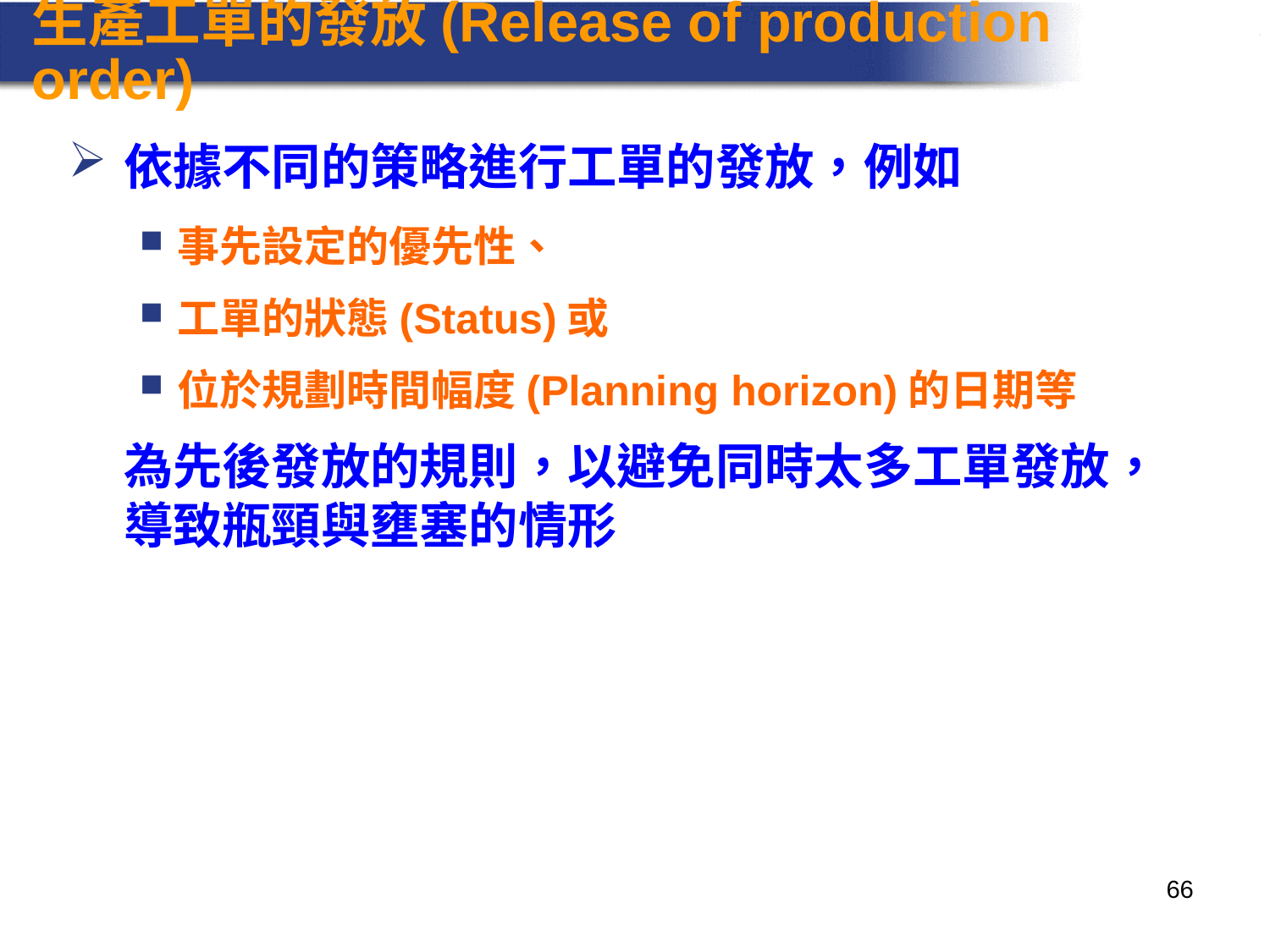

# 生產工單的發放(Release of production order)
依據不同的策略進行工單的發放，例如
事先設定的優先性、
工單的狀態(Status)或
位於規劃時間幅度(Planning horizon)的日期等
	為先後發放的規則，以避免同時太多工單發放，導致瓶頸與壅塞的情形
66